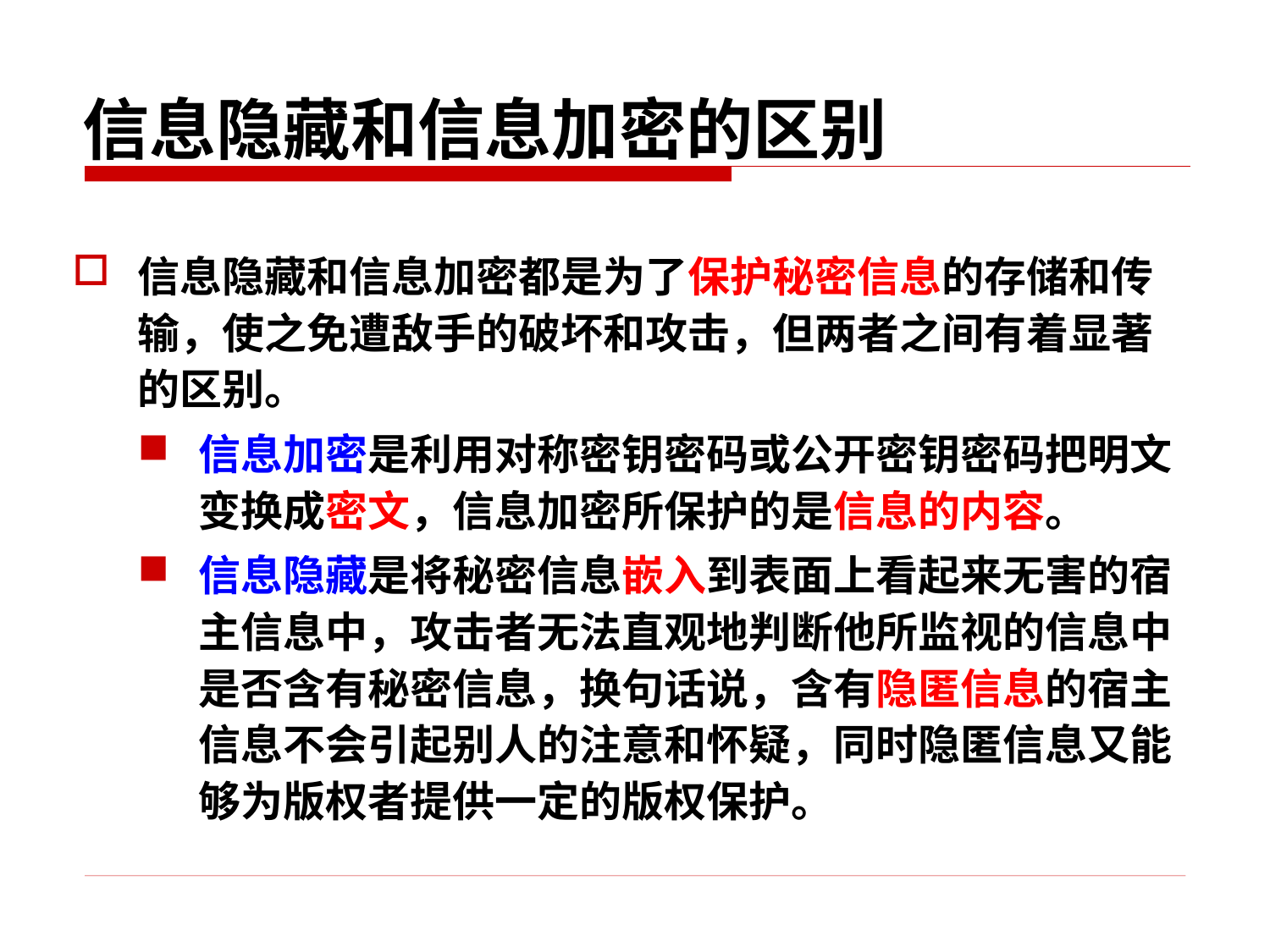

# 信息隐藏和信息加密的区别
信息隐藏和信息加密都是为了保护秘密信息的存储和传输，使之免遭敌手的破坏和攻击，但两者之间有着显著的区别。
信息加密是利用对称密钥密码或公开密钥密码把明文变换成密文，信息加密所保护的是信息的内容。
信息隐藏是将秘密信息嵌入到表面上看起来无害的宿主信息中，攻击者无法直观地判断他所监视的信息中是否含有秘密信息，换句话说，含有隐匿信息的宿主信息不会引起别人的注意和怀疑，同时隐匿信息又能够为版权者提供一定的版权保护。